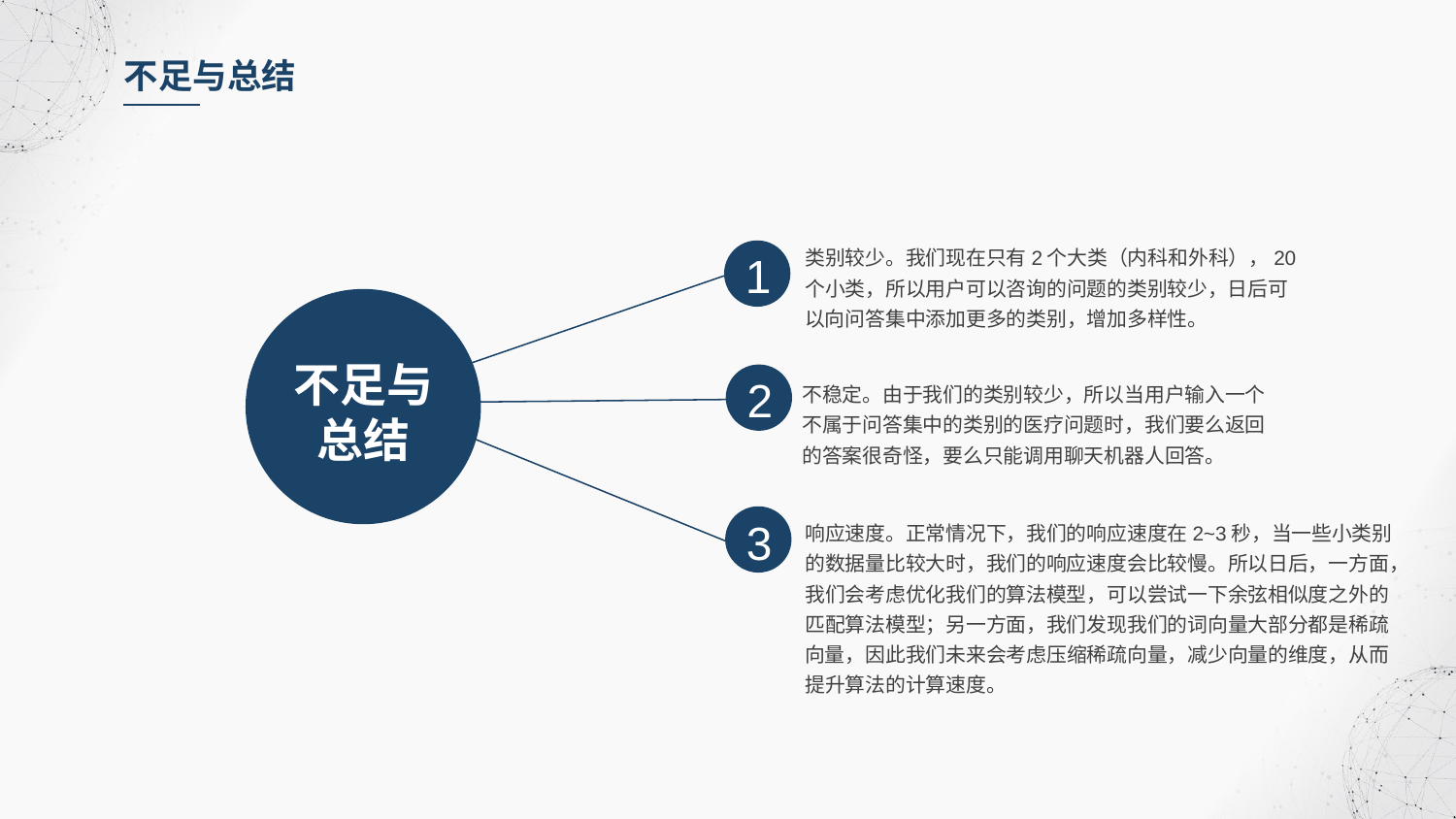

不足与总结
类别较少。我们现在只有2个大类（内科和外科），20个小类，所以用户可以咨询的问题的类别较少，日后可以向问答集中添加更多的类别，增加多样性。
1

不足与
总结

2
不稳定。由于我们的类别较少，所以当用户输入一个不属于问答集中的类别的医疗问题时，我们要么返回的答案很奇怪，要么只能调用聊天机器人回答。
3

响应速度。正常情况下，我们的响应速度在2~3秒，当一些小类别的数据量比较大时，我们的响应速度会比较慢。所以日后，一方面，我们会考虑优化我们的算法模型，可以尝试一下余弦相似度之外的匹配算法模型；另一方面，我们发现我们的词向量大部分都是稀疏向量，因此我们未来会考虑压缩稀疏向量，减少向量的维度，从而提升算法的计算速度。